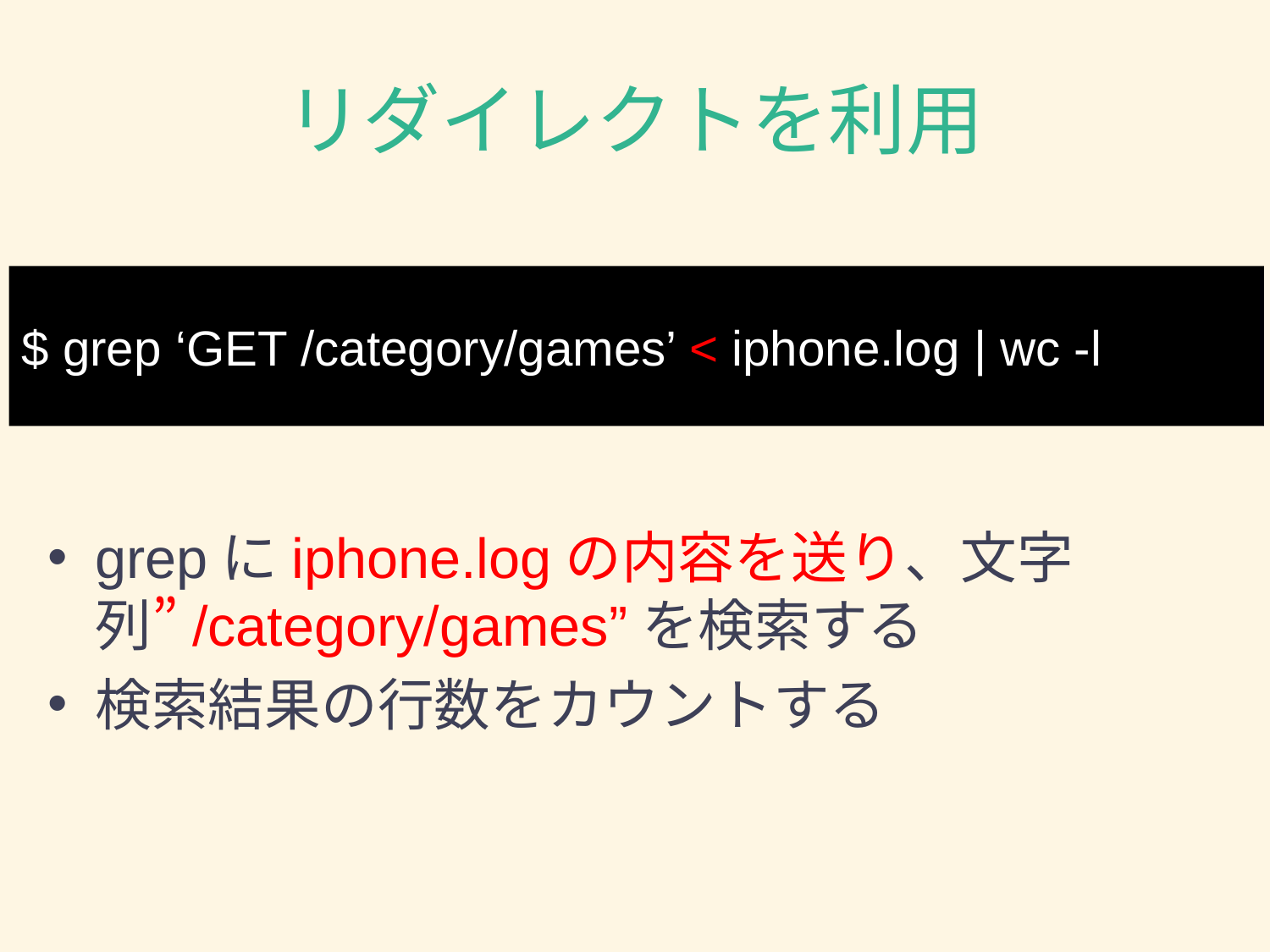

# リダイレクトを利用
$ grep ‘GET /category/games’ < iphone.log | wc -l
grepにiphone.logの内容を送り、文字列”/category/games”を検索する
検索結果の行数をカウントする